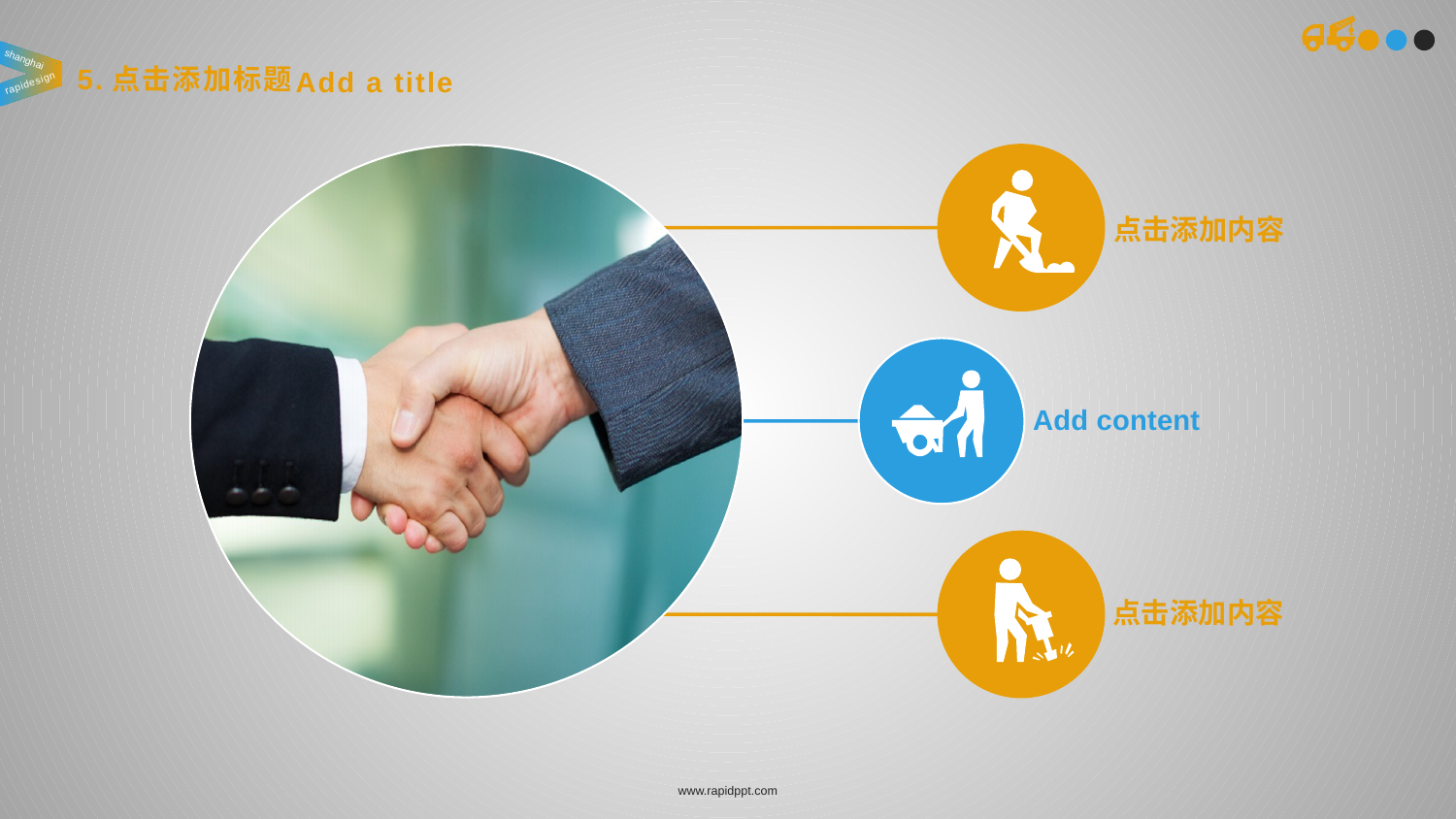

shanghai
5.点击添加标题
Add a title
rapidesign

点击添加内容

Add content

点击添加内容

www.rapidppt.com